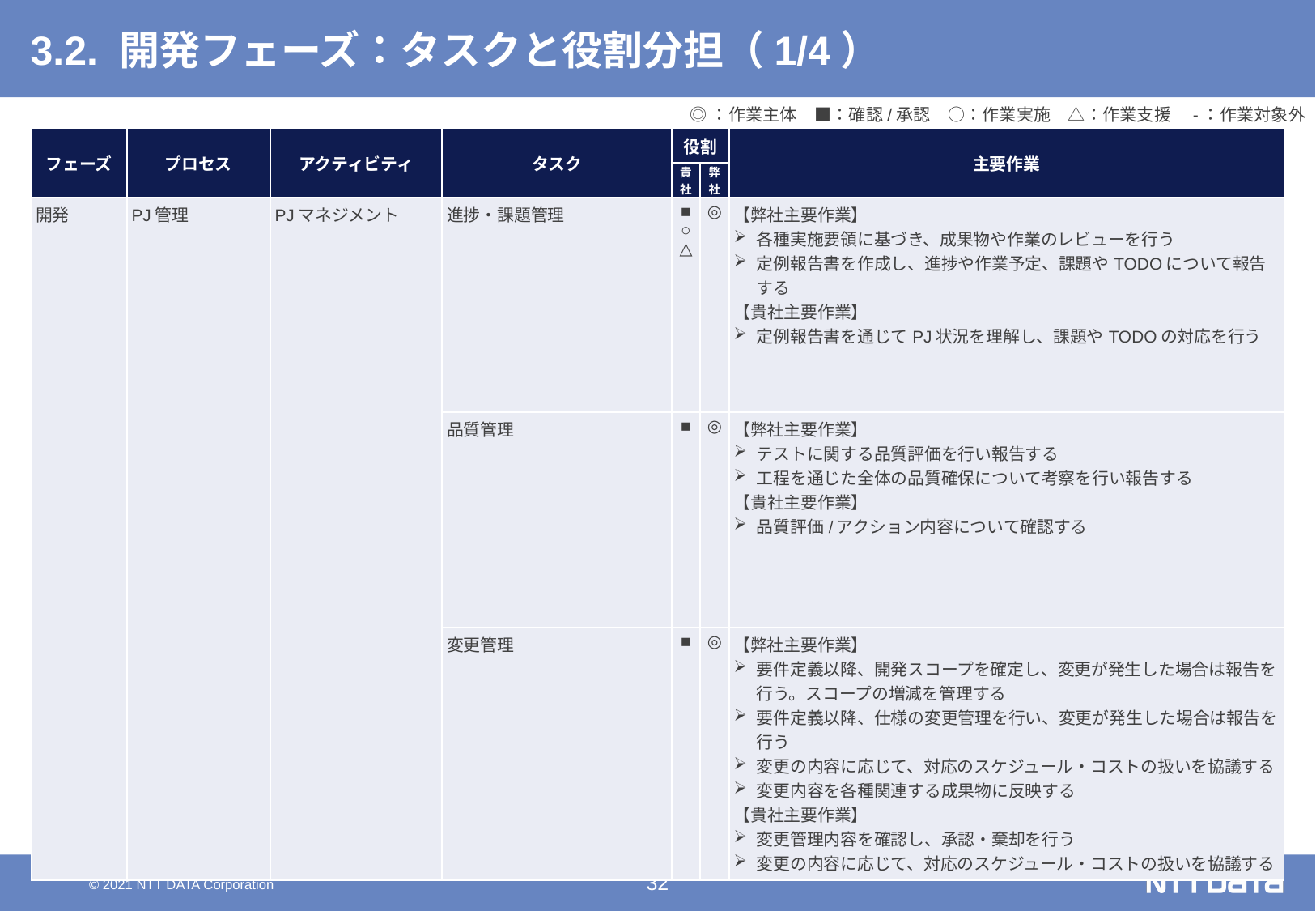

# 3.2. 開発フェーズ：タスクと役割分担（1/4）
◎：作業主体　■：確認/承認　○：作業実施　△：作業支援　-：作業対象外
| フェーズ | プロセス | アクティビティ | タスク | 役割 |  | 主要作業 |
| --- | --- | --- | --- | --- | --- | --- |
|  |  |  |  | 貴社 | 弊社 |  |
| 開発 | PJ管理 | PJマネジメント | 進捗・課題管理 | ■ ○ △ | ◎ | 【弊社主要作業】 各種実施要領に基づき、成果物や作業のレビューを行う 定例報告書を作成し、進捗や作業予定、課題やTODOについて報告する 【貴社主要作業】 定例報告書を通じてPJ状況を理解し、課題やTODOの対応を行う |
|  |  |  | 品質管理 | ■ | ◎ | 【弊社主要作業】 テストに関する品質評価を行い報告する 工程を通じた全体の品質確保について考察を行い報告する 【貴社主要作業】 品質評価/アクション内容について確認する |
|  |  |  | 変更管理 | ■ | ◎ | 【弊社主要作業】 要件定義以降、開発スコープを確定し、変更が発生した場合は報告を行う。スコープの増減を管理する 要件定義以降、仕様の変更管理を行い、変更が発生した場合は報告を行う 変更の内容に応じて、対応のスケジュール・コストの扱いを協議する 変更内容を各種関連する成果物に反映する 【貴社主要作業】 変更管理内容を確認し、承認・棄却を行う 変更の内容に応じて、対応のスケジュール・コストの扱いを協議する |